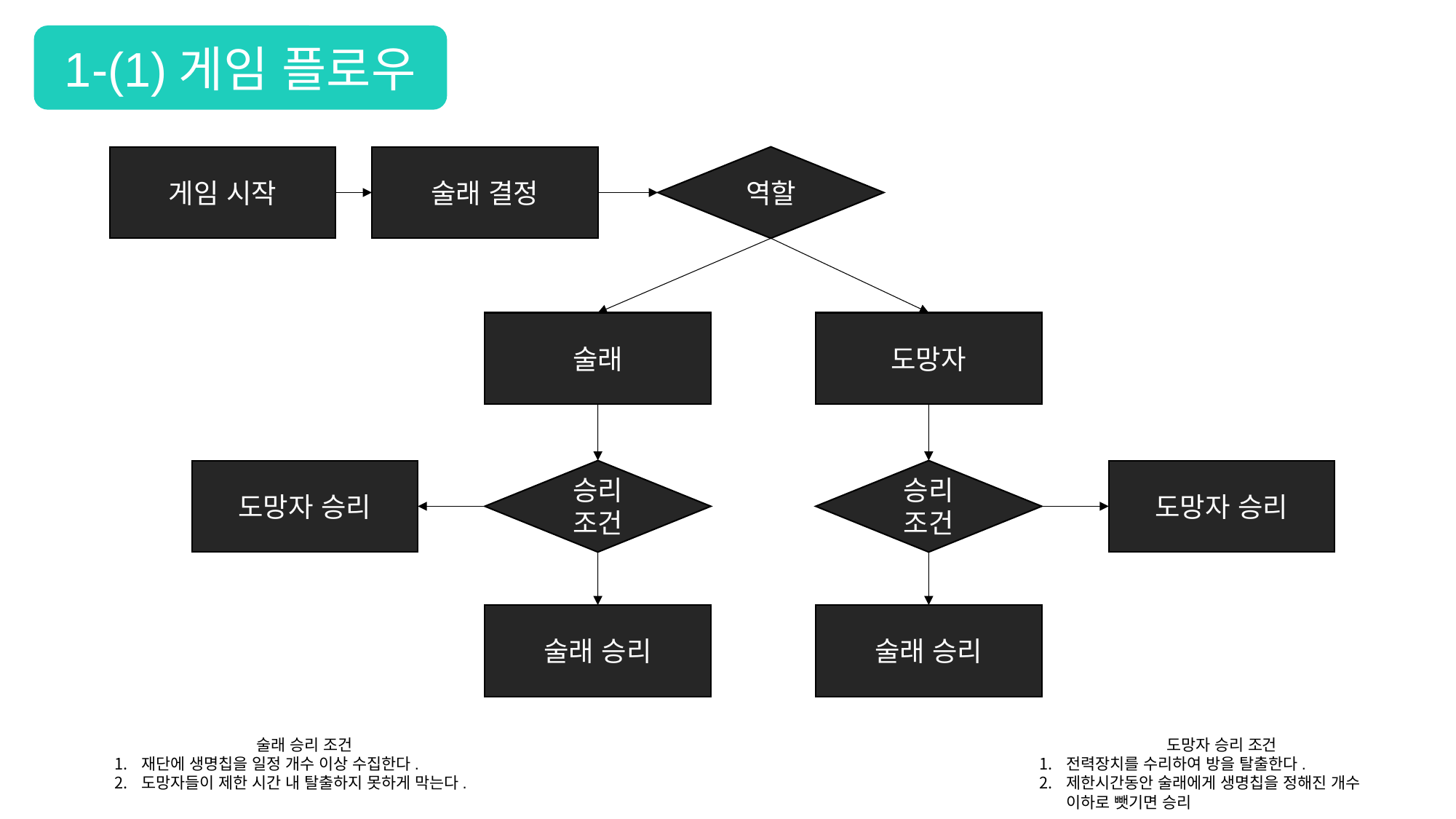

1-(1)게임 플로우

술래 결정
역할
게임 시작
도망자
술래
도망자 승리
도망자 승리
승리 조건
승리 조건
술래 승리
술래 승리
술래 승리 조건
재단에 생명칩을 일정 개수 이상 수집한다.
도망자들이 제한 시간 내 탈출하지 못하게 막는다.
도망자 승리 조건
전력장치를 수리하여 방을 탈출한다.
제한시간동안 술래에게 생명칩을 정해진 개수 이하로 뺏기면 승리